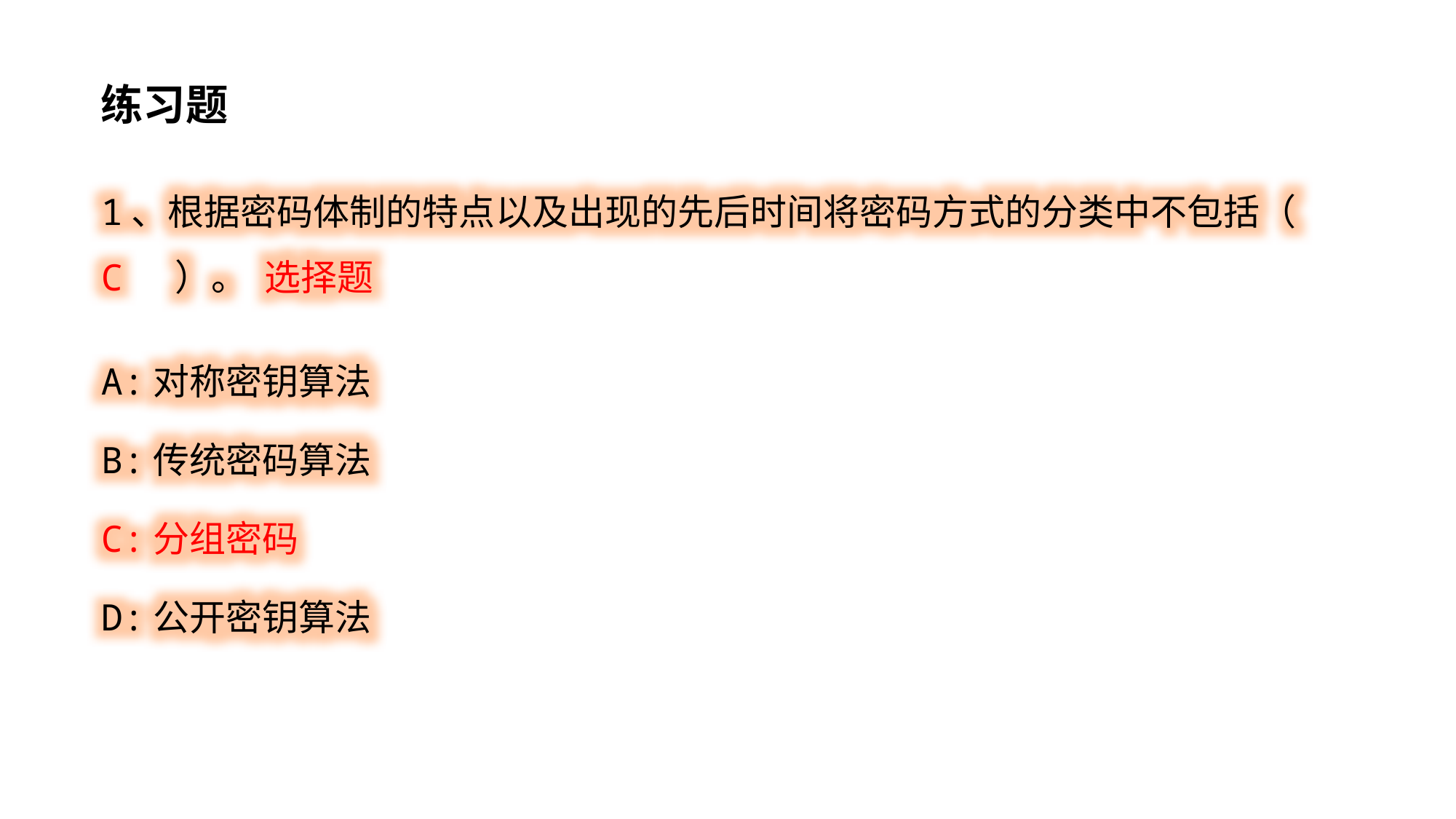

练习题
1、根据密码体制的特点以及出现的先后时间将密码方式的分类中不包括（    C  ）。  选择题

A:对称密钥算法

B:传统密码算法

C:分组密码

D:公开密钥算法